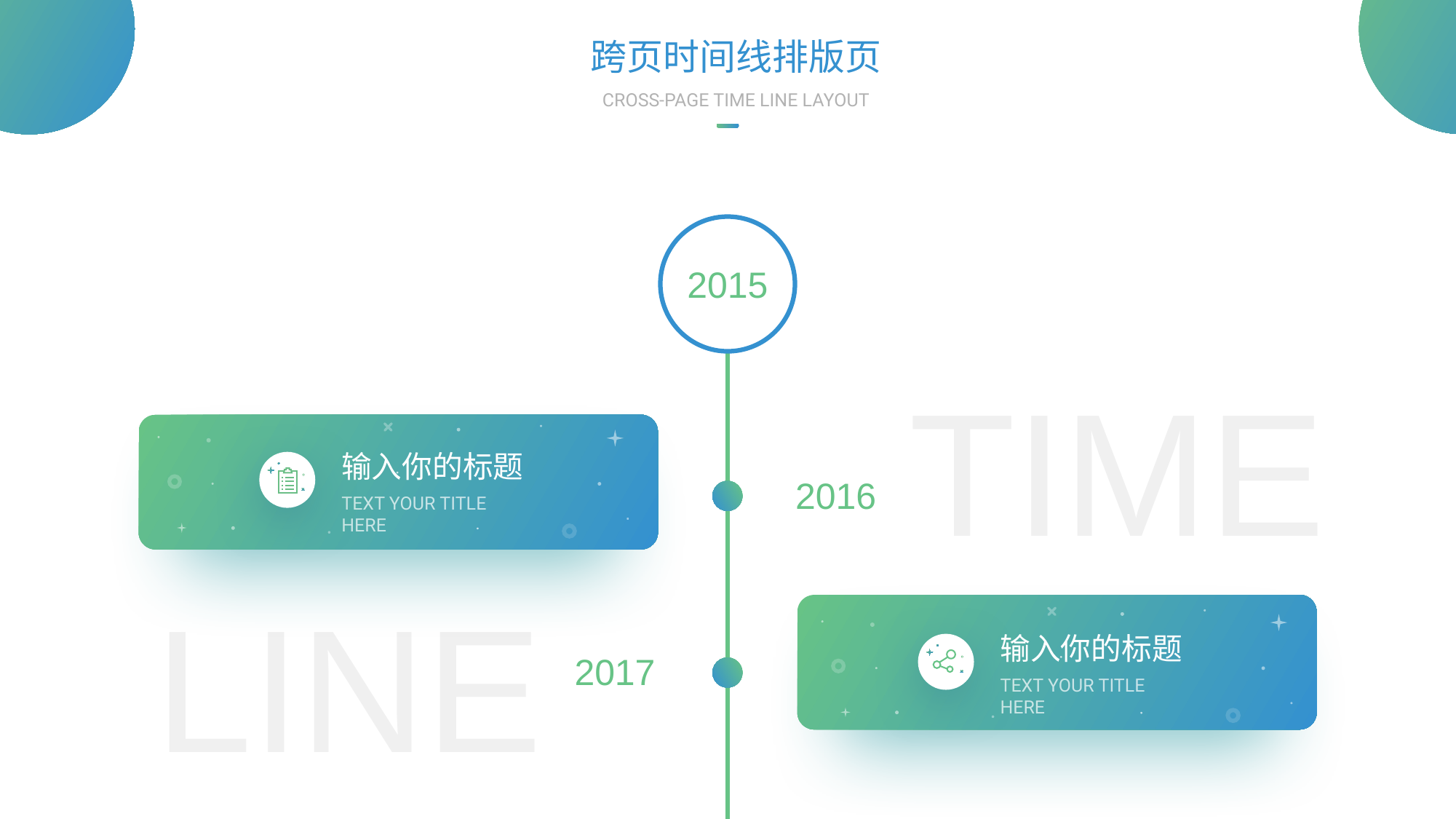

跨页时间线排版页
CROSS-PAGE TIME LINE LAYOUT

2015
TIME

输入你的标题
TEXT YOUR TITLE HERE

2016

LINE

输入你的标题
TEXT YOUR TITLE HERE

2017